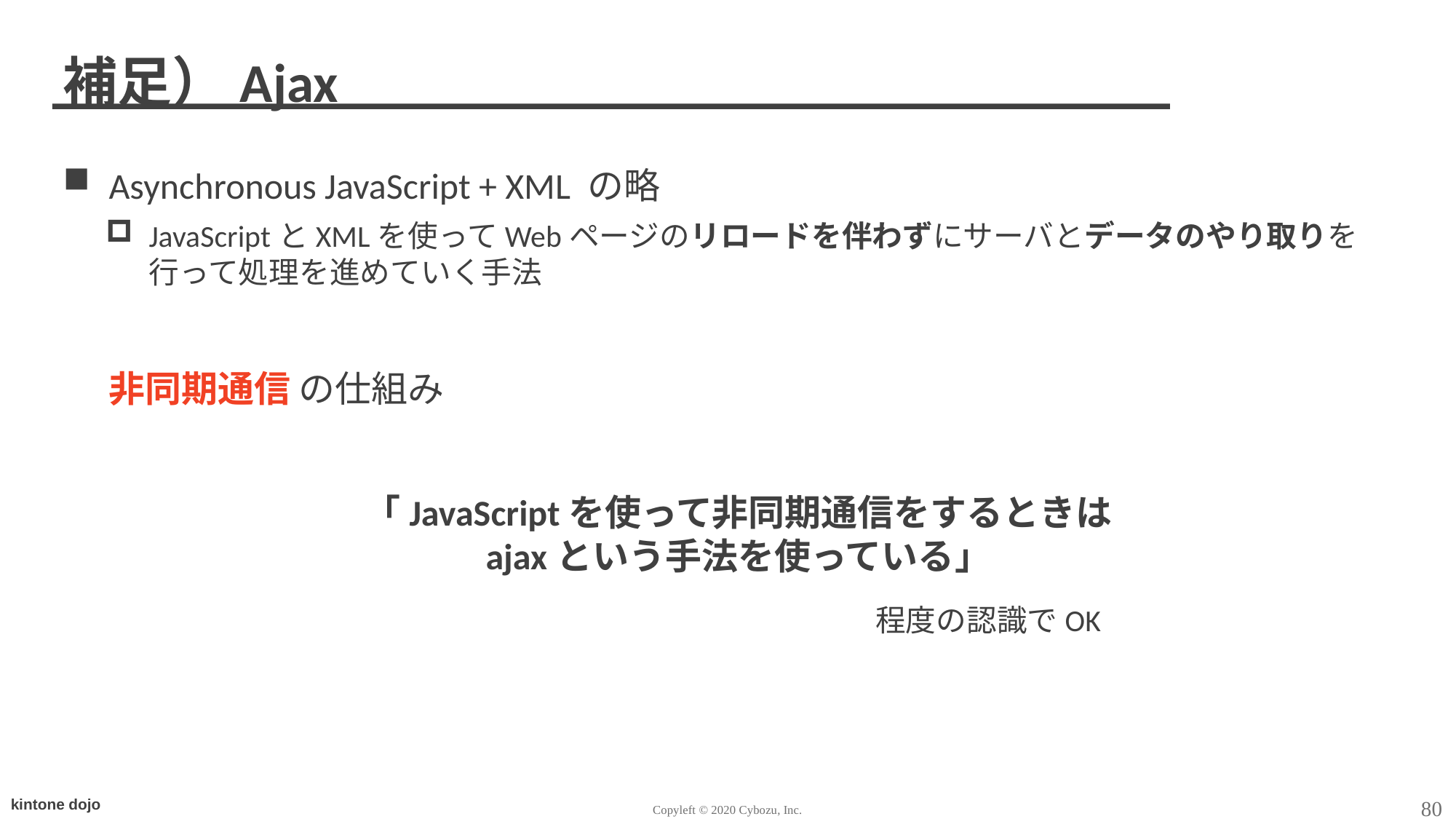

# 補足）Ajax
Asynchronous JavaScript + XML の略
JavaScriptとXMLを使ってWebページのリロードを伴わずにサーバとデータのやり取りを行って処理を進めていく手法

非同期通信 の仕組み

「JavaScriptを使って非同期通信をするときは
ajaxという手法を使っている」
                                                            程度の認識でOK

80
Copyleft © 2020 Cybozu, Inc.